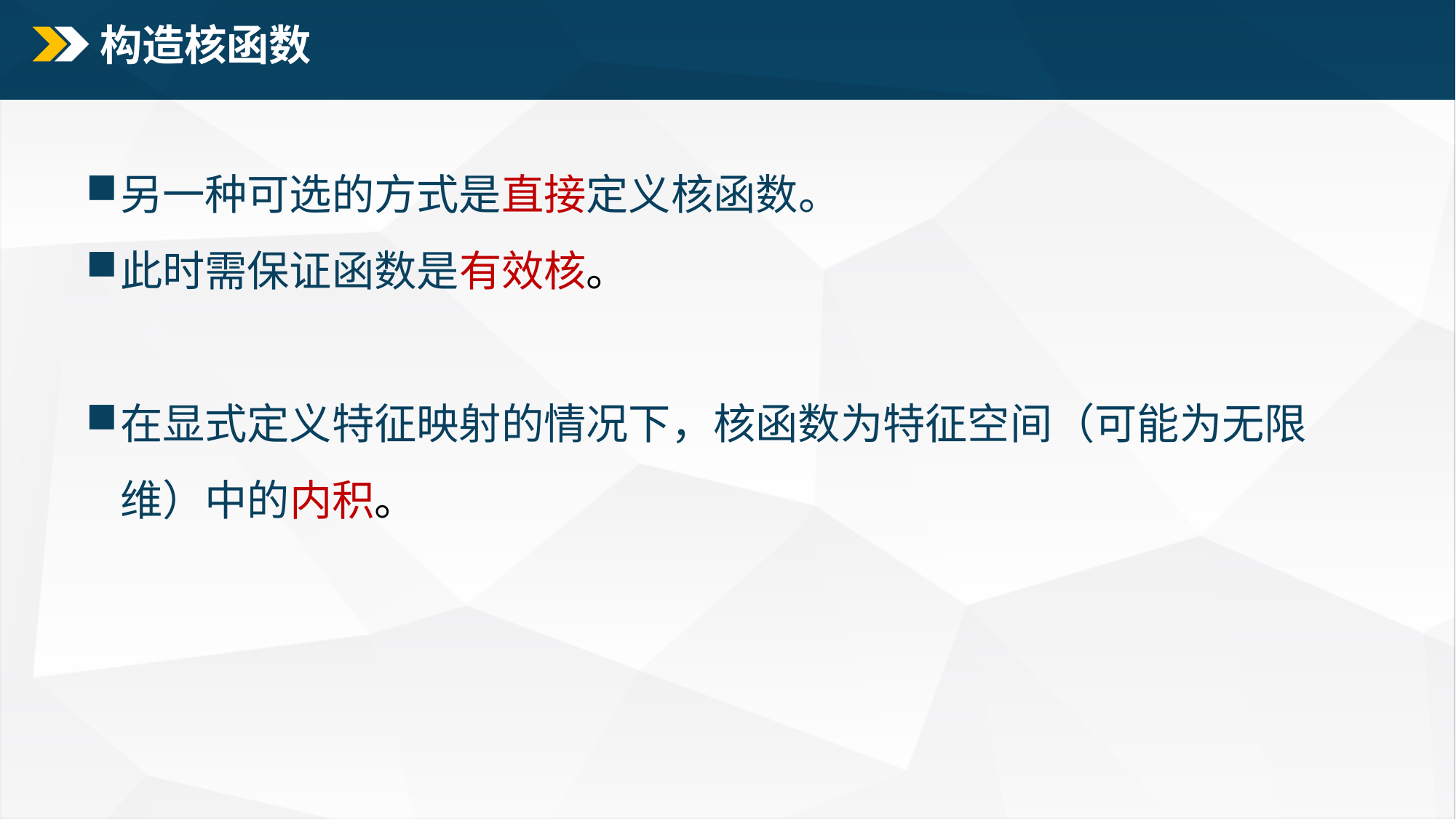

# 构造核函数
另一种可选的方式是直接定义核函数。
此时需保证函数是有效核。

在显式定义特征映射的情况下，核函数为特征空间（可能为无限维）中的内积。